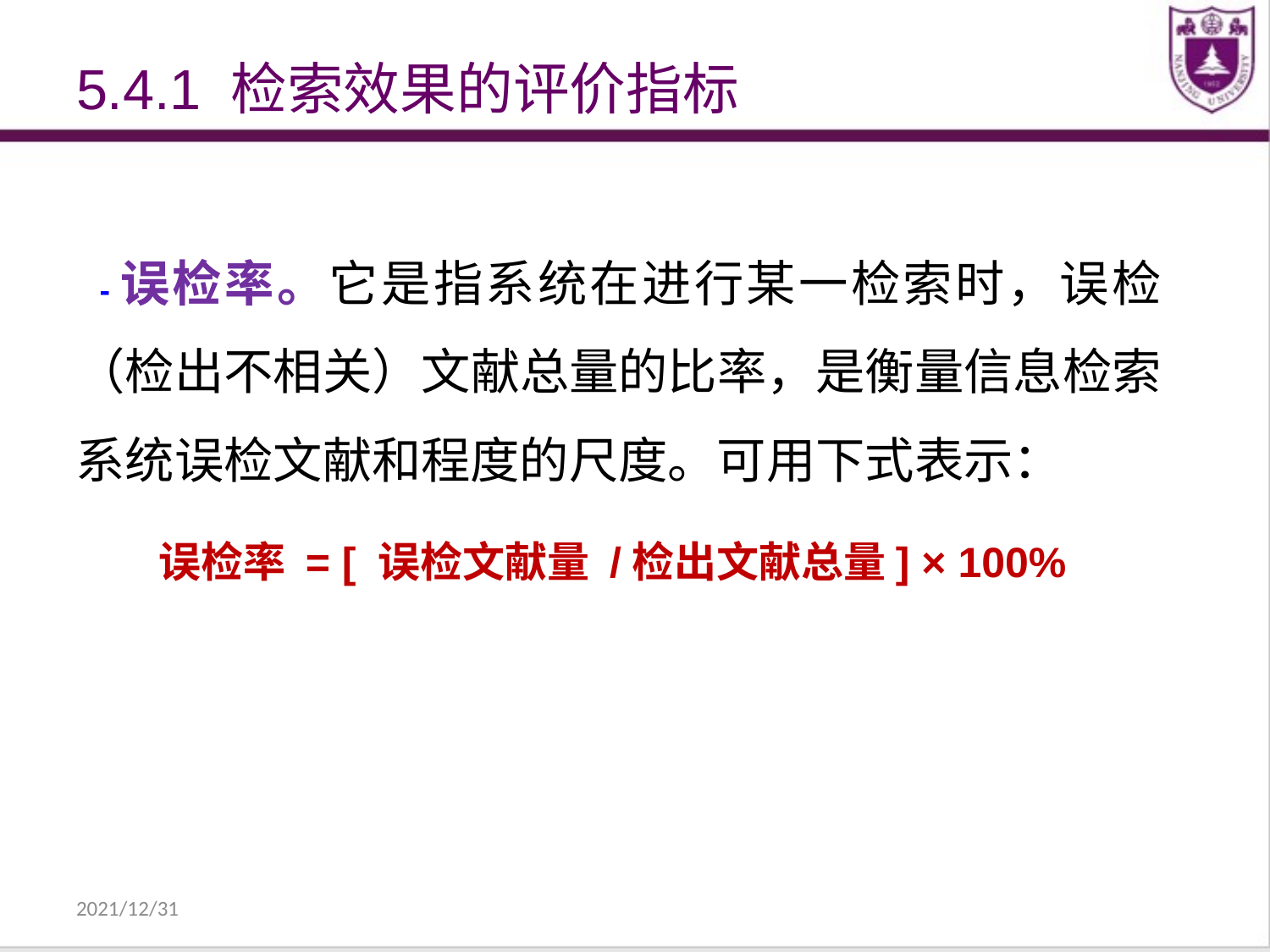

# 5.4.1 检索效果的评价指标
  -误检率。它是指系统在进行某一检索时，误检（检出不相关）文献总量的比率，是衡量信息检索系统误检文献和程度的尺度。可用下式表示：
误检率 = [ 误检文献量 /检出文献总量] × 100%
2021/12/31